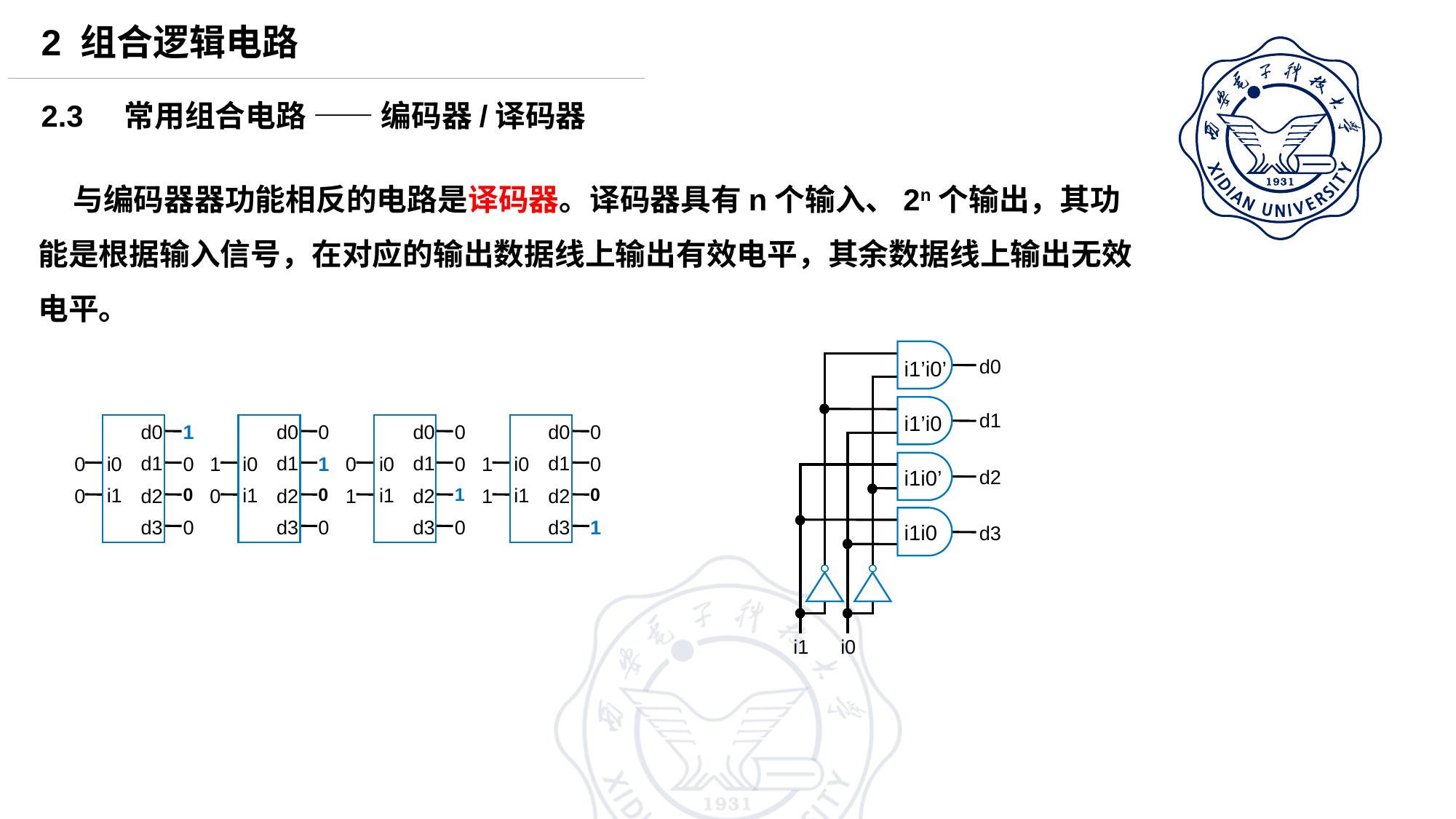

2 组合逻辑电路

2.3    常用组合电路 —— 编码器/译码器
    与编码器器功能相反的电路是译码器。译码器具有n个输入、2n个输出，其功能是根据输入信号，在对应的输出数据线上输出有效电平，其余数据线上输出无效电平。

d0

d1

d2

d3

i1
i0
i1’i0’
i1’i0

d0
d0
d0
d0
1
0
0
0

d1
d1
d1
d1
i0
i0
i0
i0
0
1
0
0
0
1
0
1

0
0
1
0
i1
i1
i1
i1
0
0
1
1
d2
d2
d2
d2

d3
0
d3
0
d3
0
d3
1

i1i0’
i1i0